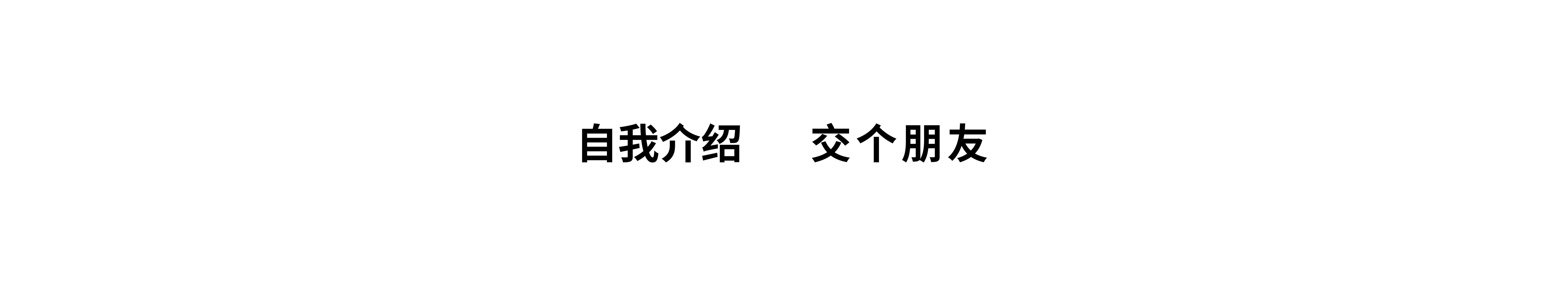

交
个
朋
友
自
我
介
绍